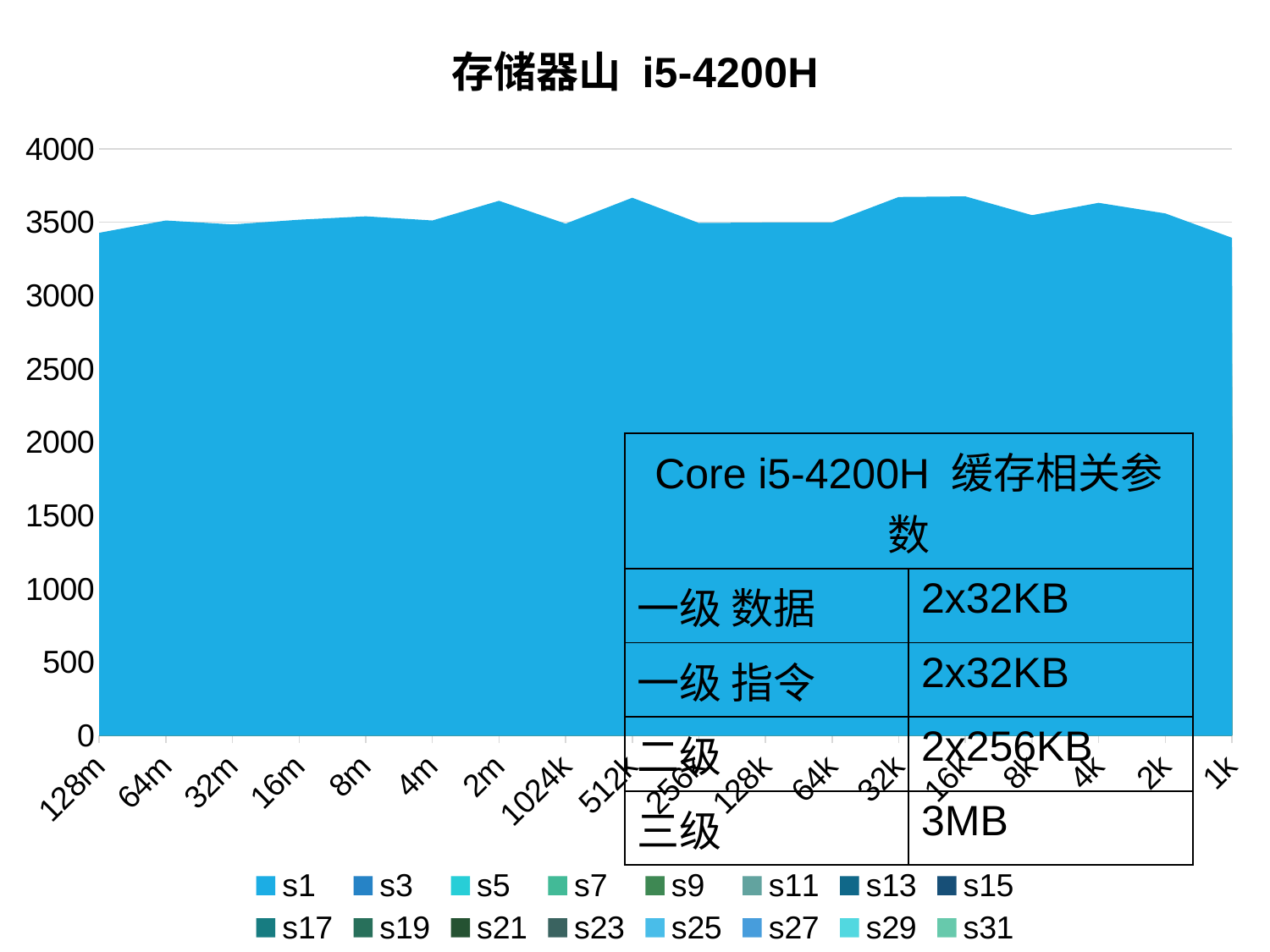

### Chart: 存储器山 i5-4200H

| Category | s1 | s3 | s5 | s7 | s9 | s11 | s13 | s15 | s17 | s19 | s21 | s23 | s25 | s27 | s29 | s31 |
|---|---|---|---|---|---|---|---|---|---|---|---|---|---|---|---|---|
| 128m | 3428.0 | 3225.0 | 2577.0 | 2162.0 | 1778.0 | 1463.0 | 1247.0 | 1059.0 | 950.0 | 872.0 | 777.0 | 726.0 | 695.0 | 664.0 | 641.0 | 622.0 |
| 64m | 3512.0 | 3262.0 | 2609.0 | 2238.0 | 1747.0 | 1477.0 | 1278.0 | 1056.0 | 974.0 | 858.0 | 826.0 | 759.0 | 704.0 | 673.0 | 666.0 | 633.0 |
| 32m | 3485.0 | 3269.0 | 2658.0 | 2220.0 | 1832.0 | 1506.0 | 1283.0 | 1119.0 | 976.0 | 905.0 | 817.0 | 769.0 | 726.0 | 693.0 | 672.0 | 648.0 |
| 16m | 3517.0 | 3369.0 | 2745.0 | 2327.0 | 1945.0 | 1605.0 | 1346.0 | 1160.0 | 1028.0 | 930.0 | 859.0 | 808.0 | 760.0 | 730.0 | 705.0 | 688.0 |
| 8m | 3540.0 | 3290.0 | 2738.0 | 2393.0 | 2004.0 | 1633.0 | 1397.0 | 1211.0 | 1052.0 | 977.0 | 905.0 | 852.0 | 804.0 | 795.0 | 807.0 | 829.0 |
| 4m | 3512.0 | 3270.0 | 2860.0 | 2589.0 | 2305.0 | 2005.0 | 1751.0 | 1585.0 | 1431.0 | 1356.0 | 1309.0 | 1232.0 | 1204.0 | 1214.0 | 1234.0 | 1195.0 |
| 2m | 3646.0 | 3502.0 | 3111.0 | 2933.0 | 2768.0 | 2579.0 | 2337.0 | 2192.0 | 2033.0 | 1897.0 | 1840.0 | 1807.0 | 1809.0 | 1864.0 | 2065.0 | 2104.0 |
| 1024k | 3490.0 | 3324.0 | 3297.0 | 3237.0 | 3123.0 | 3011.0 | 2817.0 | 2650.0 | 2467.0 | 2361.0 | 2372.0 | 2333.0 | 2307.0 | 2300.0 | 2277.0 | 2257.0 |
| 512k | 3667.0 | 3617.0 | 3295.0 | 3233.0 | 3122.0 | 3013.0 | 2807.0 | 2651.0 | 2468.0 | 2369.0 | 2378.0 | 2334.0 | 2309.0 | 2302.0 | 2277.0 | 2256.0 |
| 256k | 3495.0 | 3346.0 | 3159.0 | 3101.0 | 3008.0 | 2957.0 | 2867.0 | 2793.0 | 2739.0 | 2753.0 | 2702.0 | 2719.0 | 2715.0 | 2722.0 | 2734.0 | 2787.0 |
| 128k | 3498.0 | 3354.0 | 3168.0 | 3163.0 | 3063.0 | 3109.0 | 3034.0 | 2974.0 | 2959.0 | 2950.0 | 2936.0 | 2945.0 | 2916.0 | 2890.0 | 2882.0 | 2889.0 |
| 64k | 3499.0 | 3353.0 | 3163.0 | 3107.0 | 3015.0 | 2992.0 | 2935.0 | 2898.0 | 2887.0 | 2868.0 | 2849.0 | 2849.0 | 2975.0 | 2942.0 | 2871.0 | 3009.0 |
| 32k | 3672.0 | 3643.0 | 3626.0 | 3590.0 | 3568.0 | 3555.0 | 3543.0 | 3521.0 | 3487.0 | 3544.0 | 3529.0 | 3496.0 | 3459.0 | 3472.0 | 3485.0 | 3430.0 |
| 16k | 3676.0 | 3635.0 | 3606.0 | 3549.0 | 3548.0 | 3608.0 | 3492.0 | 3451.0 | 3432.0 | 3335.0 | 3358.0 | 3326.0 | 3321.0 | 3300.0 | 3255.0 | 3271.0 |
| 8k | 3548.0 | 3486.0 | 3428.0 | 3398.0 | 3350.0 | 3253.0 | 3315.0 | 3232.0 | 3147.0 | 3401.0 | 3363.0 | 3014.0 | 3298.0 | 3294.0 | 3338.0 | 3249.0 |
| 4k | 3632.0 | 3495.0 | 3360.0 | 3262.0 | 3454.0 | 3385.0 | 3346.0 | 3360.0 | 3239.0 | 3229.0 | 3186.0 | 3229.0 | 3207.0 | 3035.0 | 2834.0 | 2837.0 |
| 2k | 3560.0 | 3279.0 | 3341.0 | 3289.0 | 3303.0 | 3093.0 | 2964.0 | 2857.0 | 2191.0 | 2742.0 | 2631.0 | 2486.0 | 2631.0 | 2524.0 | 2540.0 | 2492.0 |
| 1k | 3394.0 | 3331.0 | 3064.0 | 3067.0 | 2745.0 | 2451.0 | 2534.0 | 2375.0 | 2095.0 | 2177.0 | 2063.0 | 1891.0 | 1719.0 | 1846.0 | 1746.0 | 2049.0 |
| Core i5-4200H 缓存相关参数 |  |
| --- | --- |
| 一级 数据 | 2x32KB |
| 一级 指令 | 2x32KB |
| 二级 | 2x256KB |
| 三级 | 3MB |